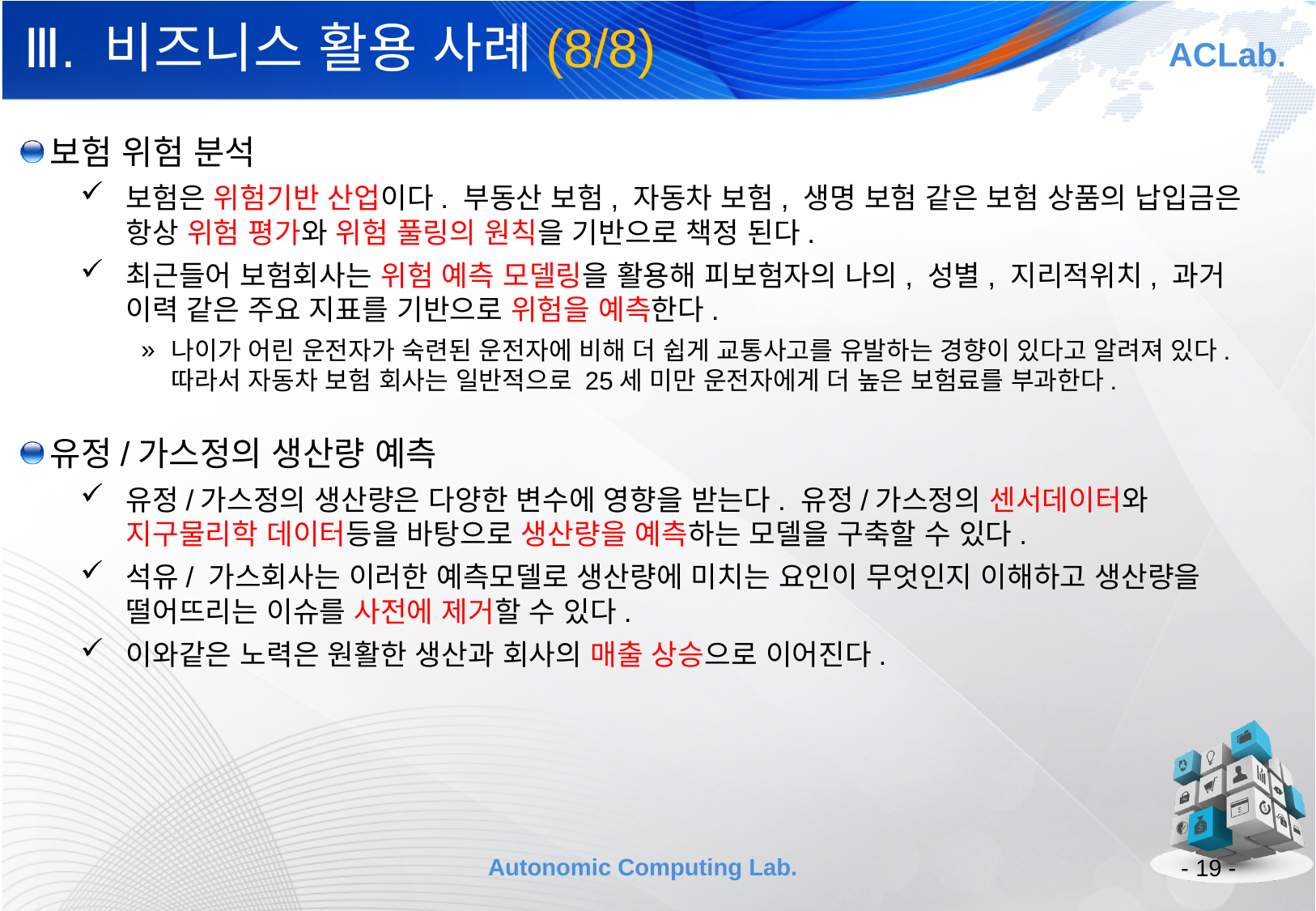

# Ⅲ. 비즈니스 활용 사례(8/8)
보험 위험 분석
보험은 위험기반 산업이다. 부동산 보험, 자동차 보험, 생명 보험 같은 보험 상품의 납입금은 항상 위험 평가와 위험 풀링의 원칙을 기반으로 책정 된다.
최근들어 보험회사는 위험 예측 모델링을 활용해 피보험자의 나의, 성별, 지리적위치, 과거 이력 같은 주요 지표를 기반으로 위험을 예측한다.
나이가 어린 운전자가 숙련된 운전자에 비해 더 쉽게 교통사고를 유발하는 경향이 있다고 알려져 있다. 따라서 자동차 보험 회사는 일반적으로 25세 미만 운전자에게 더 높은 보험료를 부과한다.
유정/가스정의 생산량 예측
유정/가스정의 생산량은 다양한 변수에 영향을 받는다. 유정/가스정의 센서데이터와 지구물리학 데이터등을 바탕으로 생산량을 예측하는 모델을 구축할 수 있다.
석유/ 가스회사는 이러한 예측모델로 생산량에 미치는 요인이 무엇인지 이해하고 생산량을 떨어뜨리는 이슈를 사전에 제거할 수 있다.
이와같은 노력은 원활한 생산과 회사의 매출 상승으로 이어진다.

- 19 -